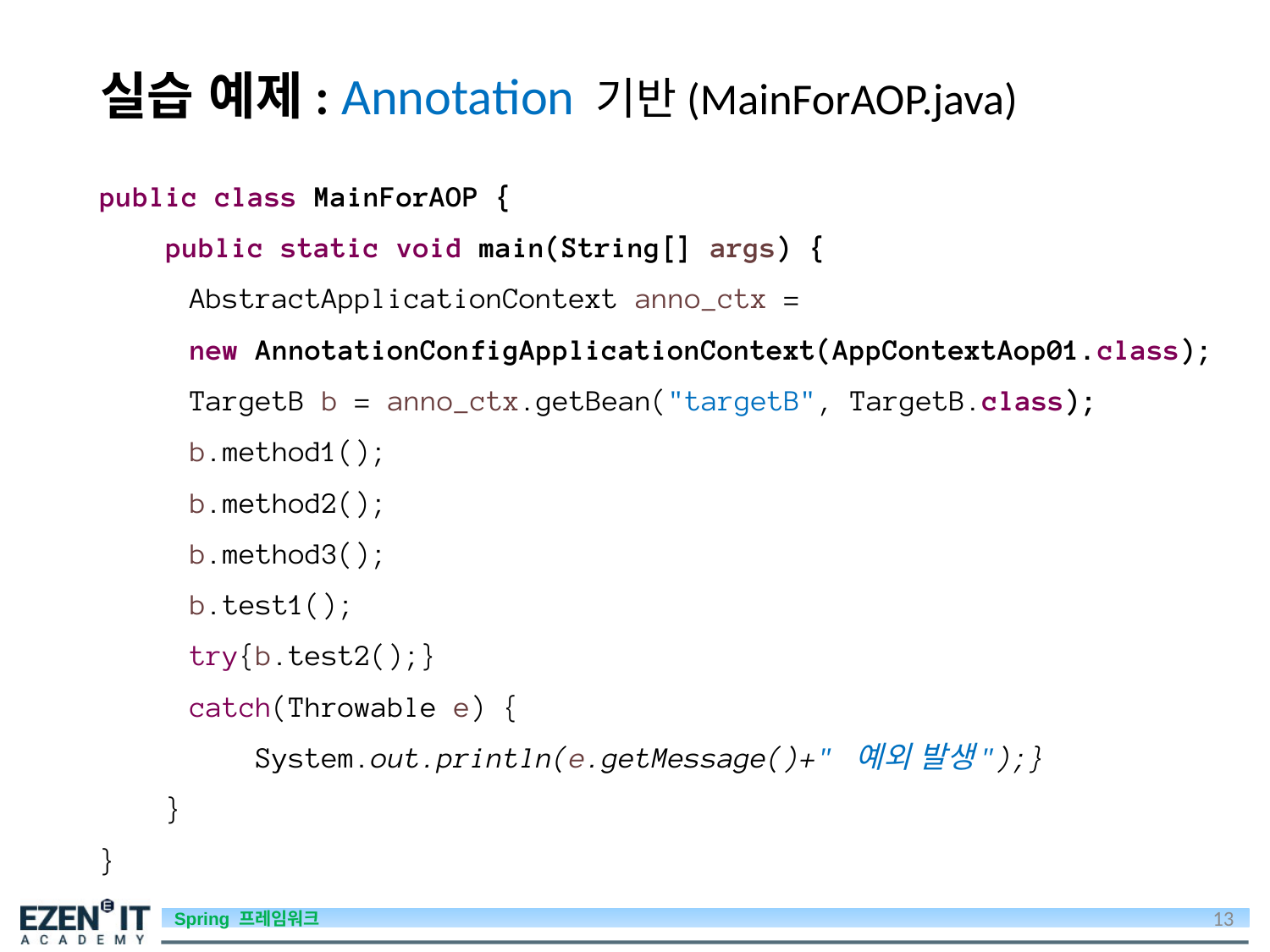

# 실습 예제: Annotation 기반(MainForAOP.java)
public class MainForAOP {
    public static void main(String[] args) {
	AbstractApplicationContext anno_ctx =
	new AnnotationConfigApplicationContext(AppContextAop01.class);
	TargetB b = anno_ctx.getBean("targetB", TargetB.class);
	b.method1();
	b.method2();
	b.method3();
	b.test1();
	try{b.test2();}
 	catch(Throwable e) {
	    System.out.println(e.getMessage()+" 예외 발생");}
    }
}
13